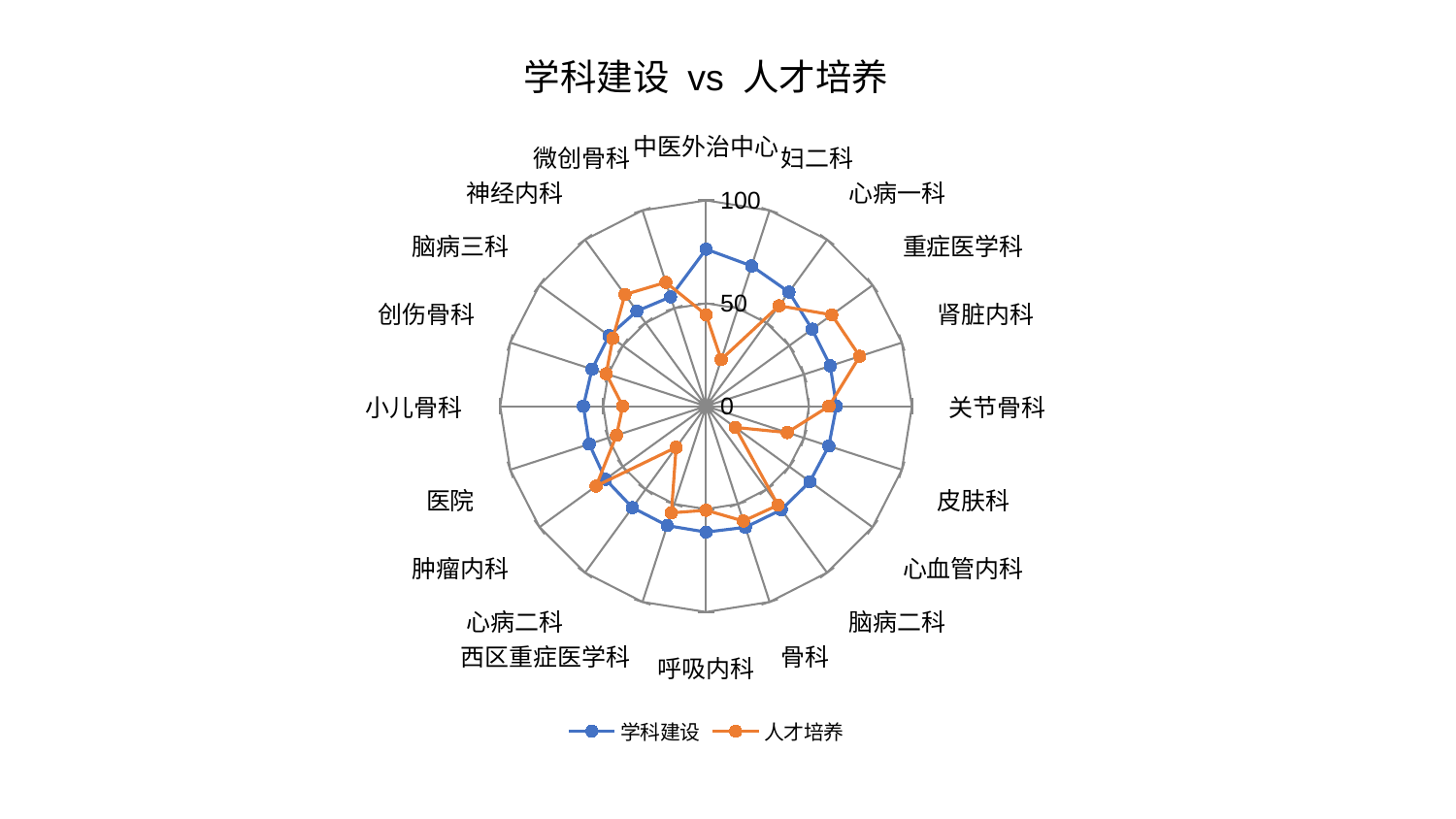

### Chart: 学科建设 vs 人才培养

| Category | 学科建设 | 人才培养 |
|---|---|---|
| 中医外治中心 | 76.28553972708583 | 44.38064659496349 |
| 妇二科 | 71.63973414520663 | 23.848147661970426 |
| 心病一科 | 68.53959469464681 | 60.337982540624836 |
| 重症医学科 | 63.680985299645684 | 75.51163182007444 |
| 肾脏内科 | 63.451833734354686 | 78.48216435891992 |
| 关节骨科 | 63.35932568338744 | 59.72368929407663 |
| 皮肤科 | 62.68838581149956 | 41.476681844478854 |
| 心血管内科 | 62.36480846214874 | 17.589611332456542 |
| 脑病二科 | 62.20570442110864 | 59.45666670584776 |
| 骨科 | 61.894901075284544 | 58.68247227371134 |
| 呼吸内科 | 61.1861354219699 | 50.57051719540749 |
| 西区重症医学科 | 61.02884974198605 | 54.49984298530453 |
| 心病二科 | 60.90677497014662 | 24.741760571363386 |
| 肿瘤内科 | 60.41747922717286 | 66.00770579199309 |
| 医院 | 59.65001363601698 | 45.737943050424384 |
| 小儿骨科 | 59.59845431448818 | 40.45504253762842 |
| 创伤骨科 | 58.256665542351605 | 51.01436389135997 |
| 脑病三科 | 58.254130710234044 | 56.02012050282226 |
| 神经内科 | 57.12398859545483 | 67.04987499596136 |
| 微创骨科 | 55.82989116387046 | 63.27395388308446 |
19